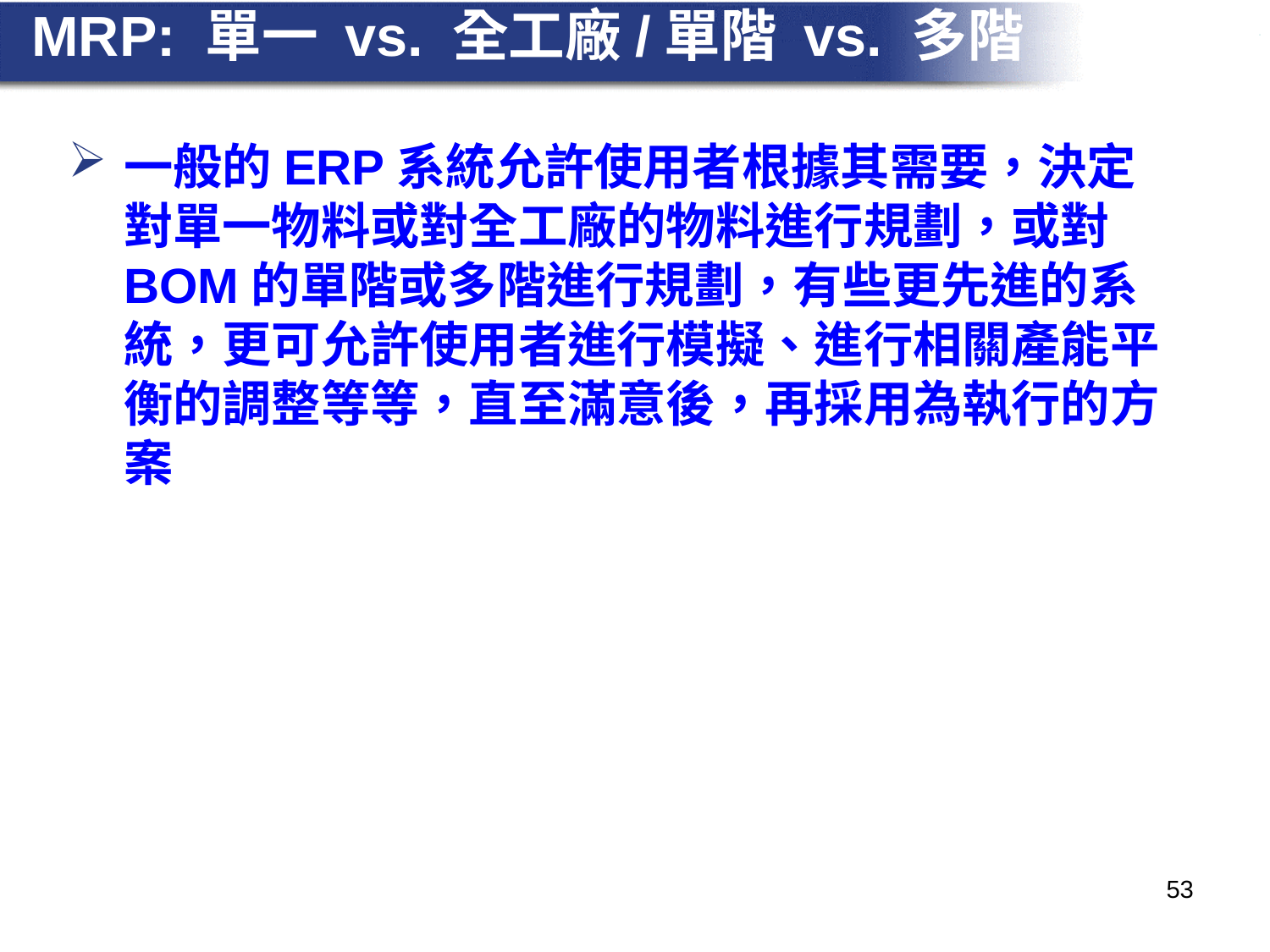

# MRP: 單一 vs. 全工廠/單階 vs. 多階
一般的ERP系統允許使用者根據其需要，決定對單一物料或對全工廠的物料進行規劃，或對BOM的單階或多階進行規劃，有些更先進的系統，更可允許使用者進行模擬、進行相關產能平衡的調整等等，直至滿意後，再採用為執行的方案
53